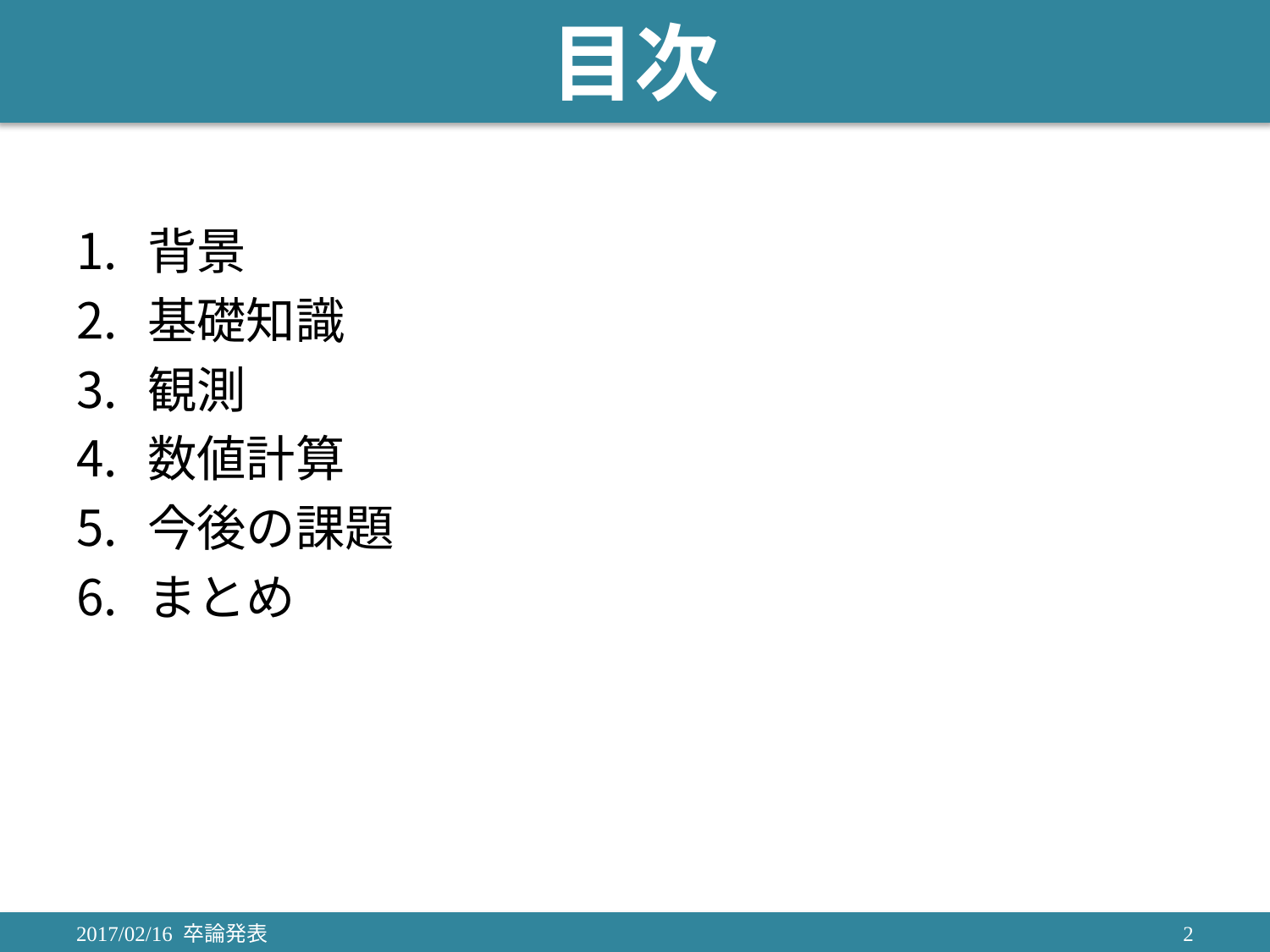

# 目次
背景
基礎知識
観測
数値計算
今後の課題
まとめ
2017/02/16 卒論発表
2